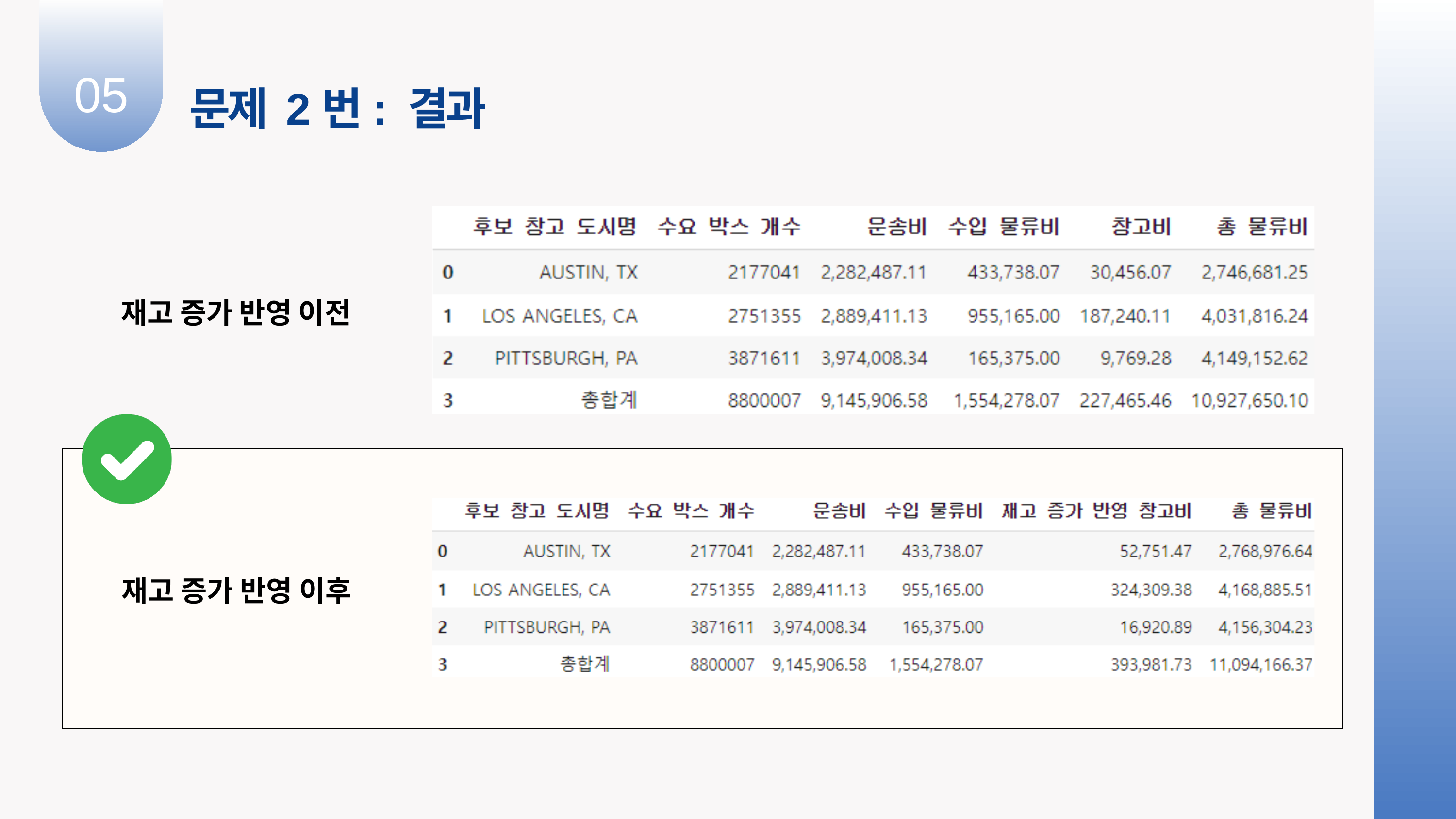

05
문제 2번: 결과

재고 증가 반영 이전

재고 증가 반영 이후